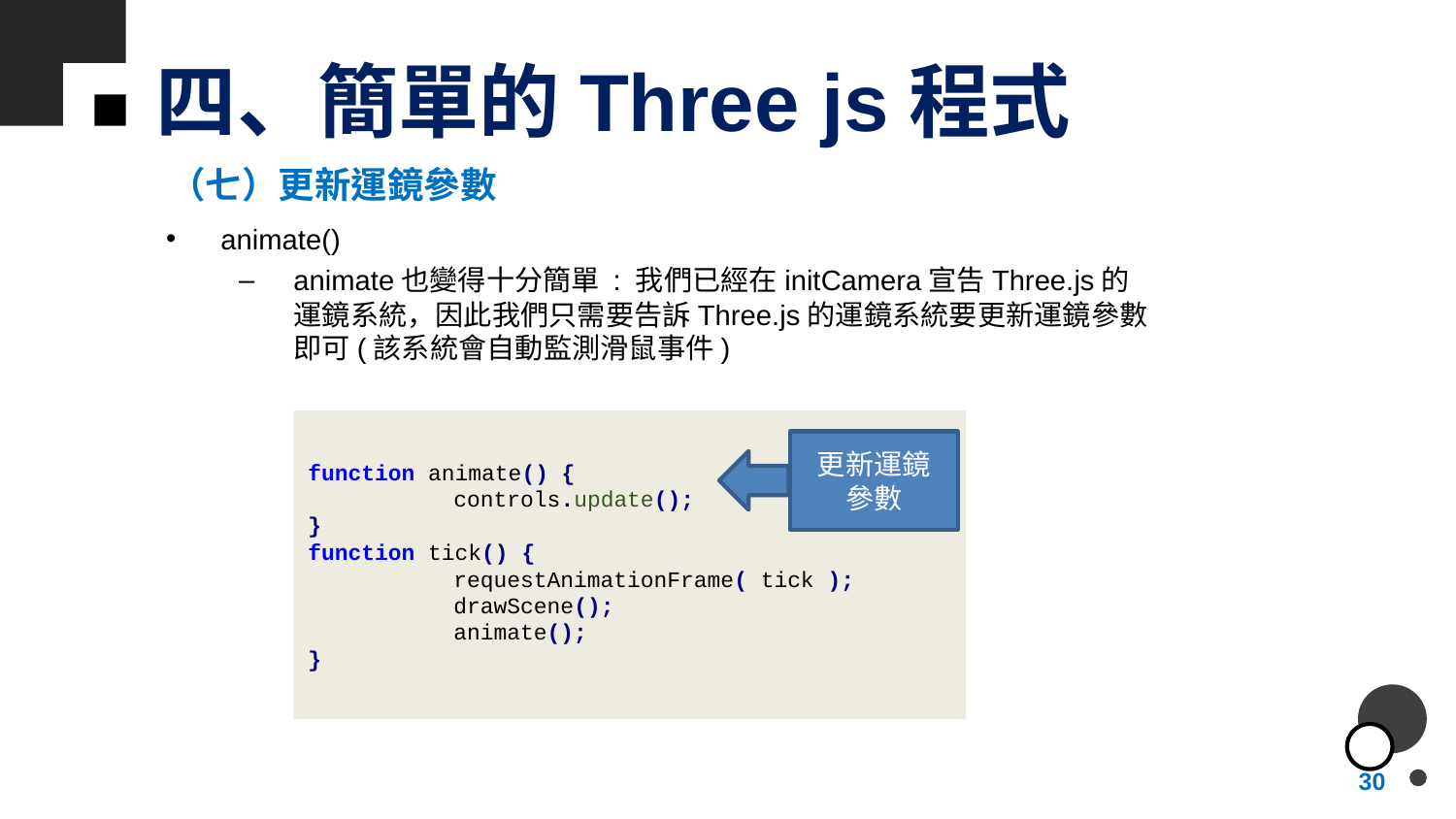

# 四、簡單的Three js程式
（七）更新運鏡參數
animate()
animate也變得十分簡單 : 我們已經在initCamera宣告Three.js的運鏡系統，因此我們只需要告訴Three.js的運鏡系統要更新運鏡參數即可(該系統會自動監測滑鼠事件)
function animate() {
	controls.update();
}
function tick() {
	requestAnimationFrame( tick );
	drawScene();
	animate();
}
更新運鏡參數

30